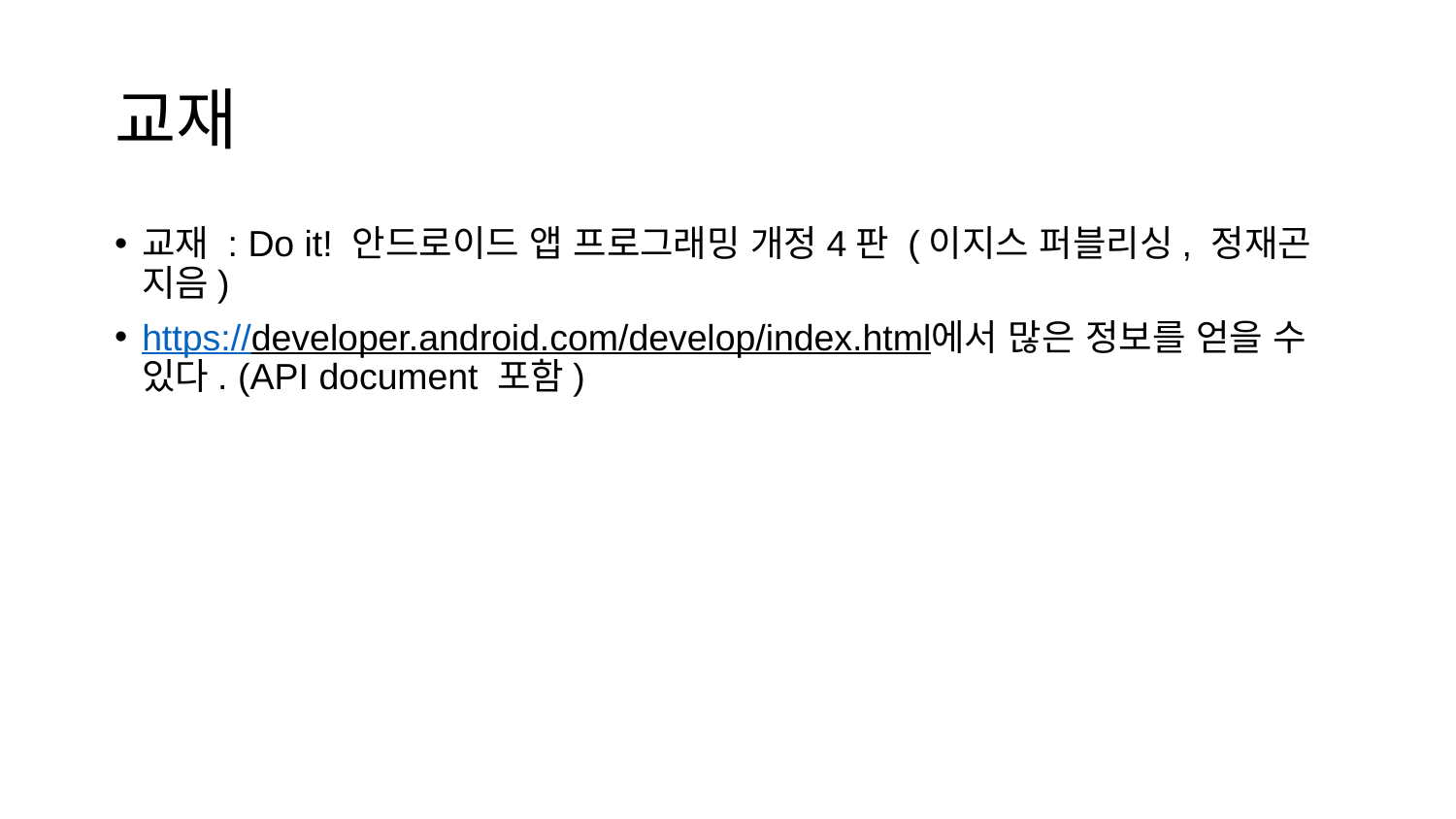

# 교재
교재 : Do it! 안드로이드 앱 프로그래밍 개정4판 (이지스 퍼블리싱, 정재곤 지음)
https://developer.android.com/develop/index.html에서 많은 정보를 얻을 수 있다. (API document 포함)